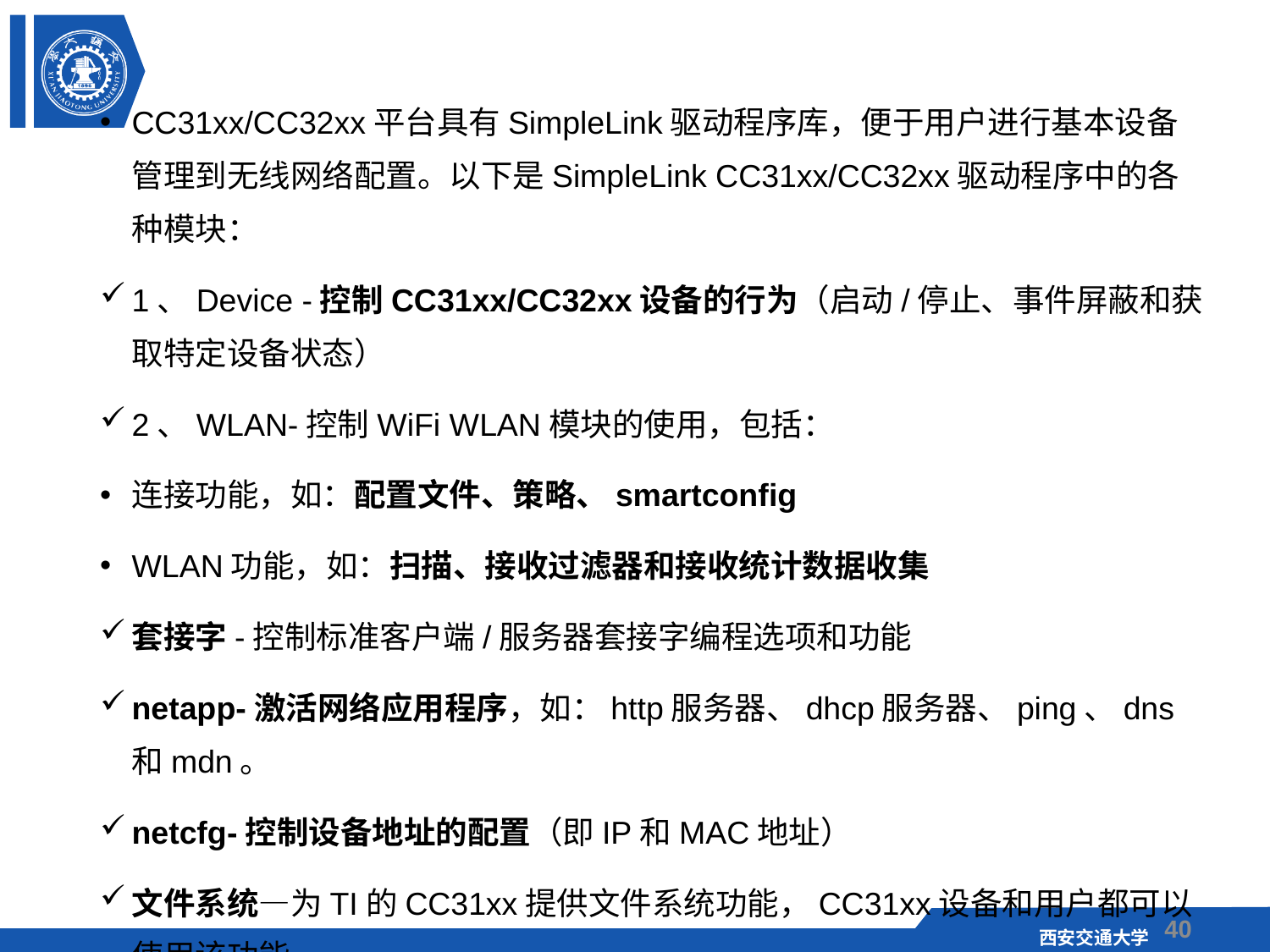

CC31xx/CC32xx平台具有SimpleLink驱动程序库，便于用户进行基本设备管理到无线网络配置。以下是SimpleLink CC31xx/CC32xx驱动程序中的各种模块：
1、Device -控制CC31xx/CC32xx设备的行为（启动/停止、事件屏蔽和获取特定设备状态）
2、WLAN-控制WiFi WLAN模块的使用，包括：
连接功能，如：配置文件、策略、smartconfig
WLAN功能，如：扫描、接收过滤器和接收统计数据收集
套接字-控制标准客户端/服务器套接字编程选项和功能
netapp-激活网络应用程序，如：http服务器、dhcp服务器、ping、dns和mdn。
netcfg-控制设备地址的配置（即IP和MAC地址）
文件系统—为TI的CC31xx提供文件系统功能，CC31xx设备和用户都可以使用该功能。

40